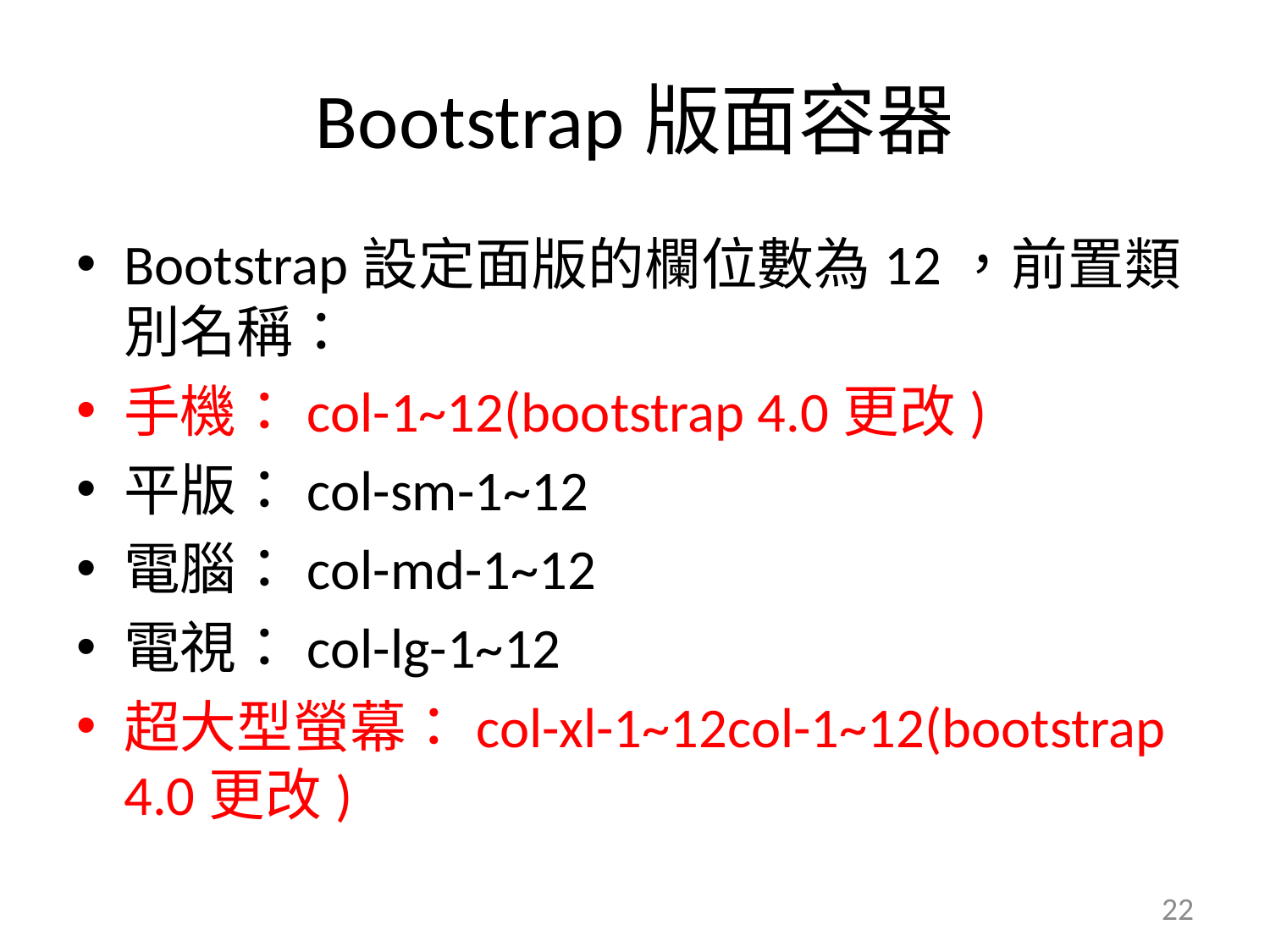

# Bootstrap版面容器
Bootstrap設定面版的欄位數為12，前置類別名稱：
手機：col-1~12(bootstrap 4.0更改)
平版：col-sm-1~12
電腦：col-md-1~12
電視：col-lg-1~12
超大型螢幕：col-xl-1~12col-1~12(bootstrap 4.0更改)

22